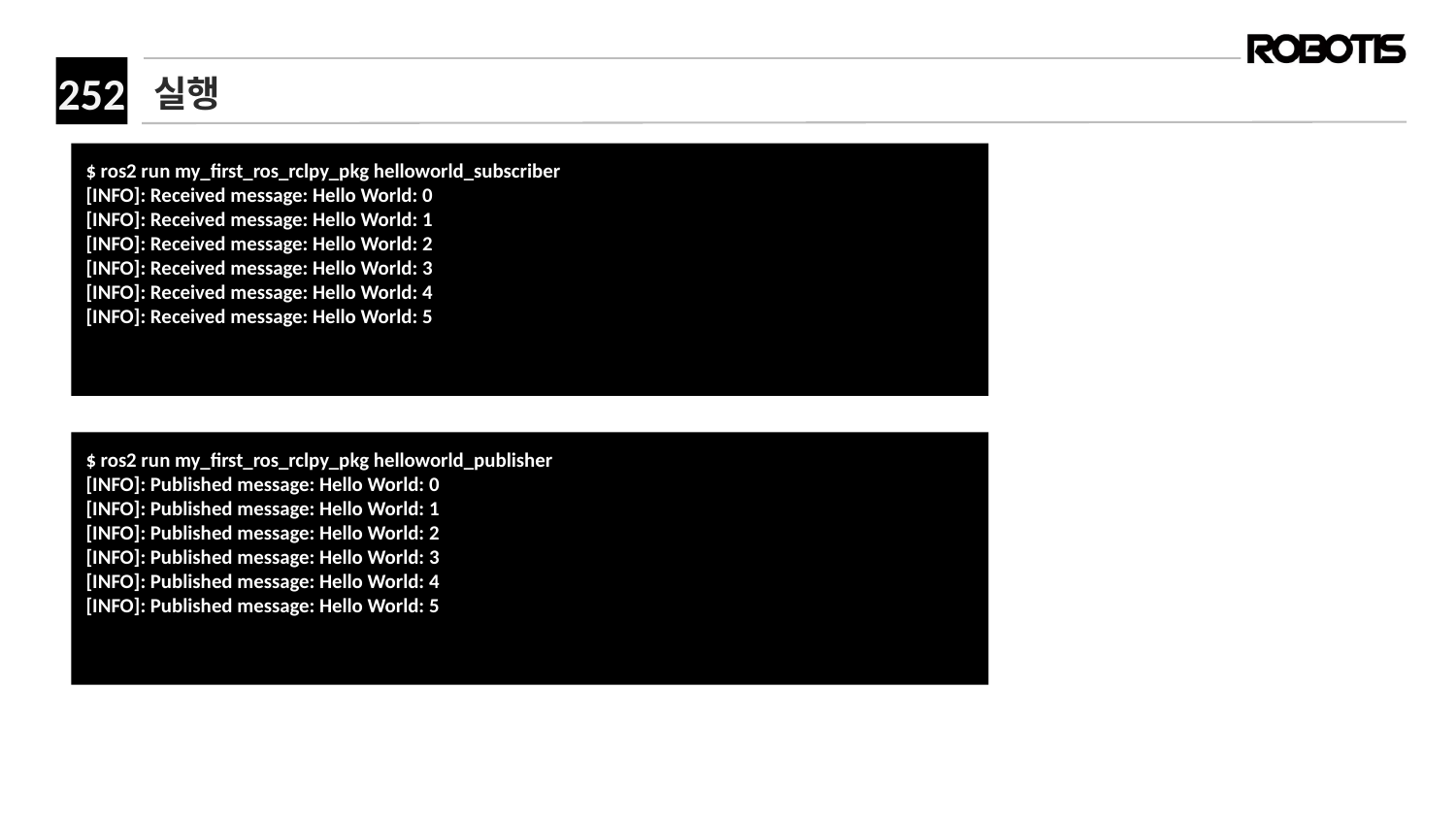

# 실행
$ ros2 run my_first_ros_rclpy_pkg helloworld_subscriber
[INFO]: Received message: Hello World: 0
[INFO]: Received message: Hello World: 1
[INFO]: Received message: Hello World: 2
[INFO]: Received message: Hello World: 3
[INFO]: Received message: Hello World: 4
[INFO]: Received message: Hello World: 5

$ ros2 run my_first_ros_rclpy_pkg helloworld_publisher
[INFO]: Published message: Hello World: 0
[INFO]: Published message: Hello World: 1
[INFO]: Published message: Hello World: 2
[INFO]: Published message: Hello World: 3
[INFO]: Published message: Hello World: 4
[INFO]: Published message: Hello World: 5